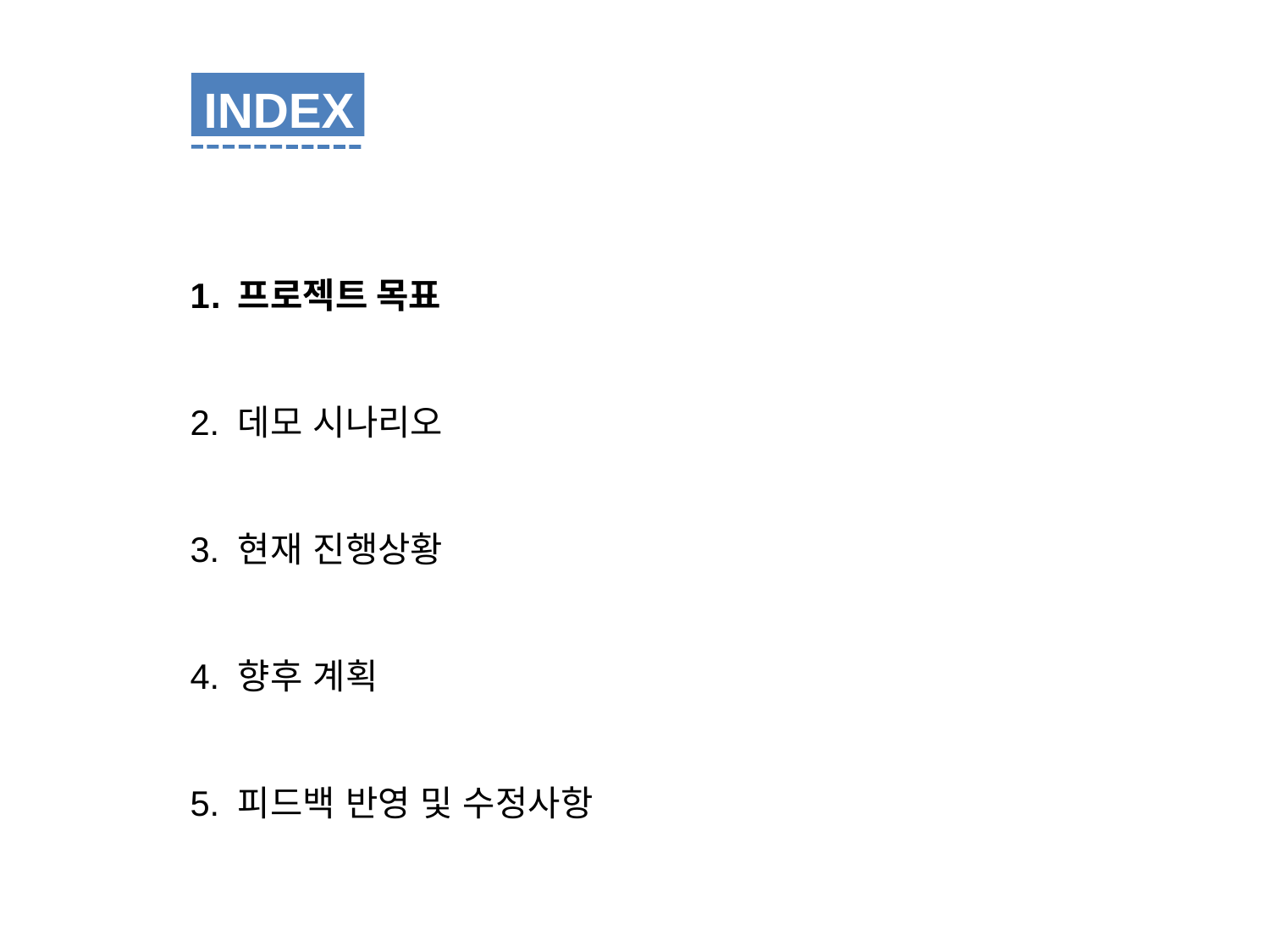

INDEX

프로젝트 목표

데모 시나리오

현재 진행상황

향후 계획

피드백 반영 및 수정사항